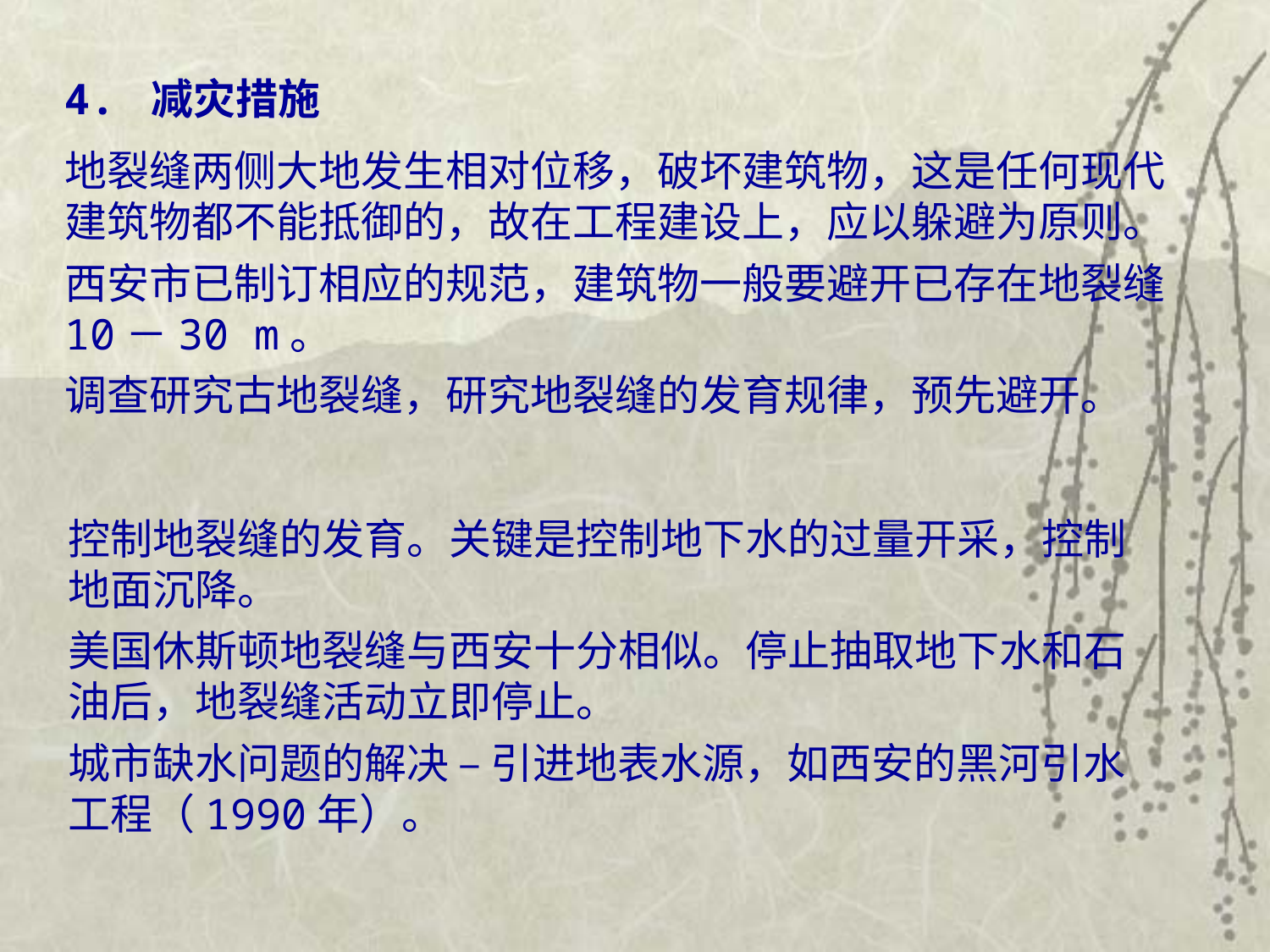

4. 减灾措施
地裂缝两侧大地发生相对位移，破坏建筑物，这是任何现代建筑物都不能抵御的，故在工程建设上，应以躲避为原则。
西安市已制订相应的规范，建筑物一般要避开已存在地裂缝10－30 m。
调查研究古地裂缝，研究地裂缝的发育规律，预先避开。
控制地裂缝的发育。关键是控制地下水的过量开采，控制地面沉降。
美国休斯顿地裂缝与西安十分相似。停止抽取地下水和石油后，地裂缝活动立即停止。
城市缺水问题的解决 – 引进地表水源，如西安的黑河引水工程（1990年）。